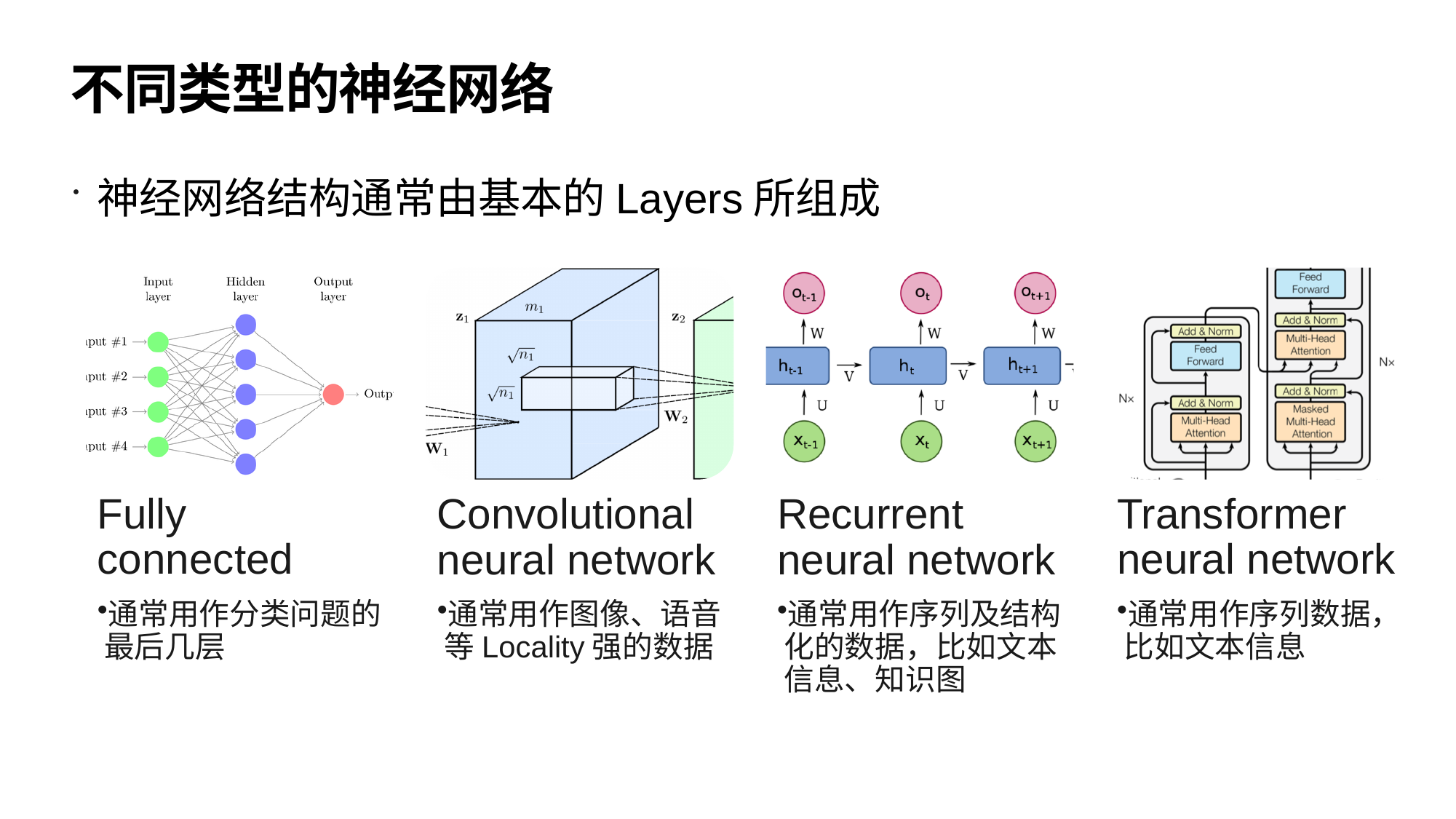

32
# 不同类型的神经网络
神经网络结构通常由基本的Layers所组成

Fully connected
通常用作分类问题的最后几层
Convolutional neural network
通常用作图像、语音等Locality强的数据
Recurrent neural network
通常用作序列及结构化的数据，比如文本信息、知识图
Transformer neural network
通常用作序列数据，比如文本信息